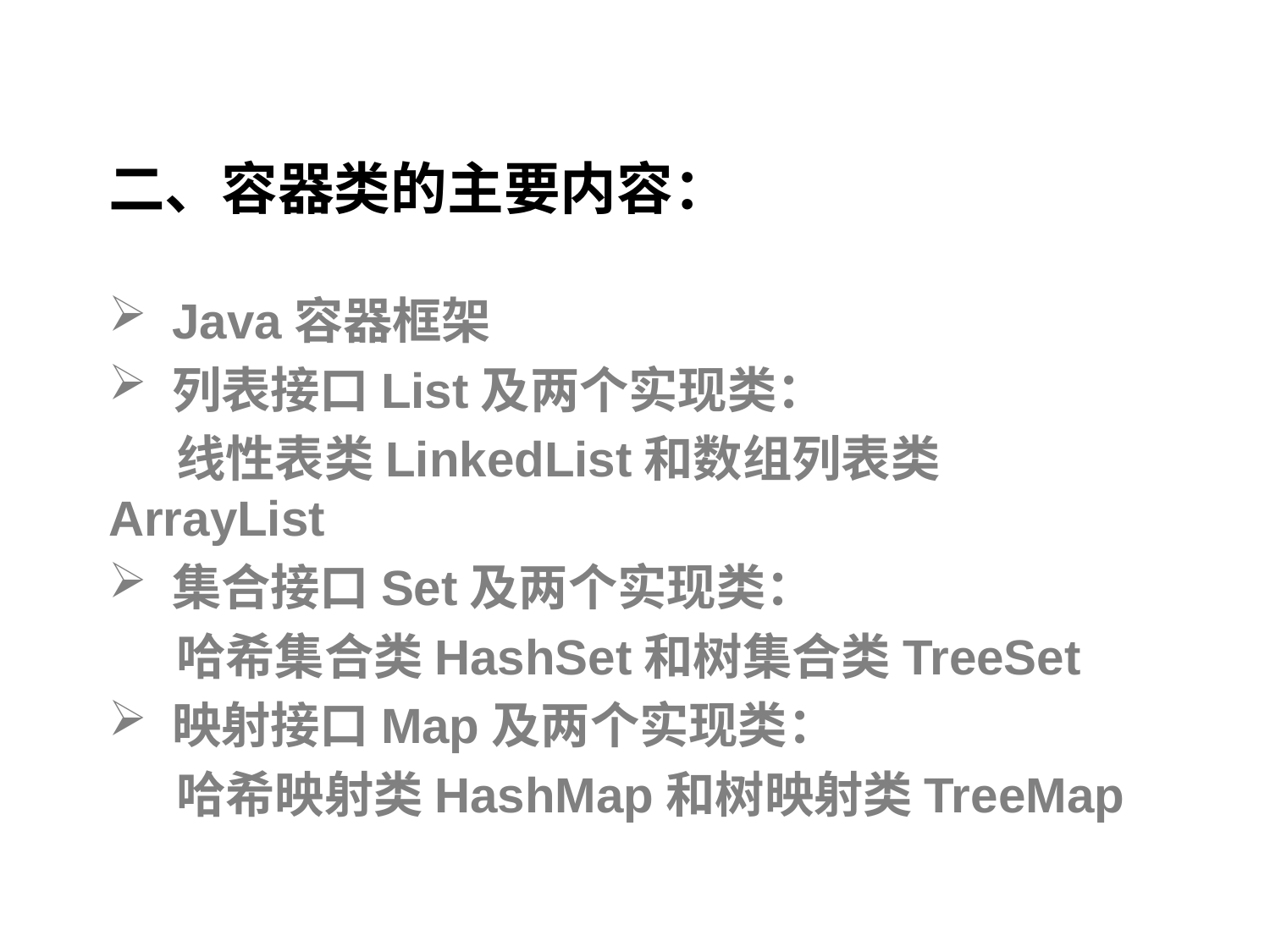

二、容器类的主要内容：

Java容器框架
列表接口List及两个实现类：
     线性表类LinkedList和数组列表类ArrayList
集合接口Set及两个实现类：
     哈希集合类HashSet和树集合类TreeSet
映射接口Map及两个实现类：
     哈希映射类HashMap和树映射类TreeMap